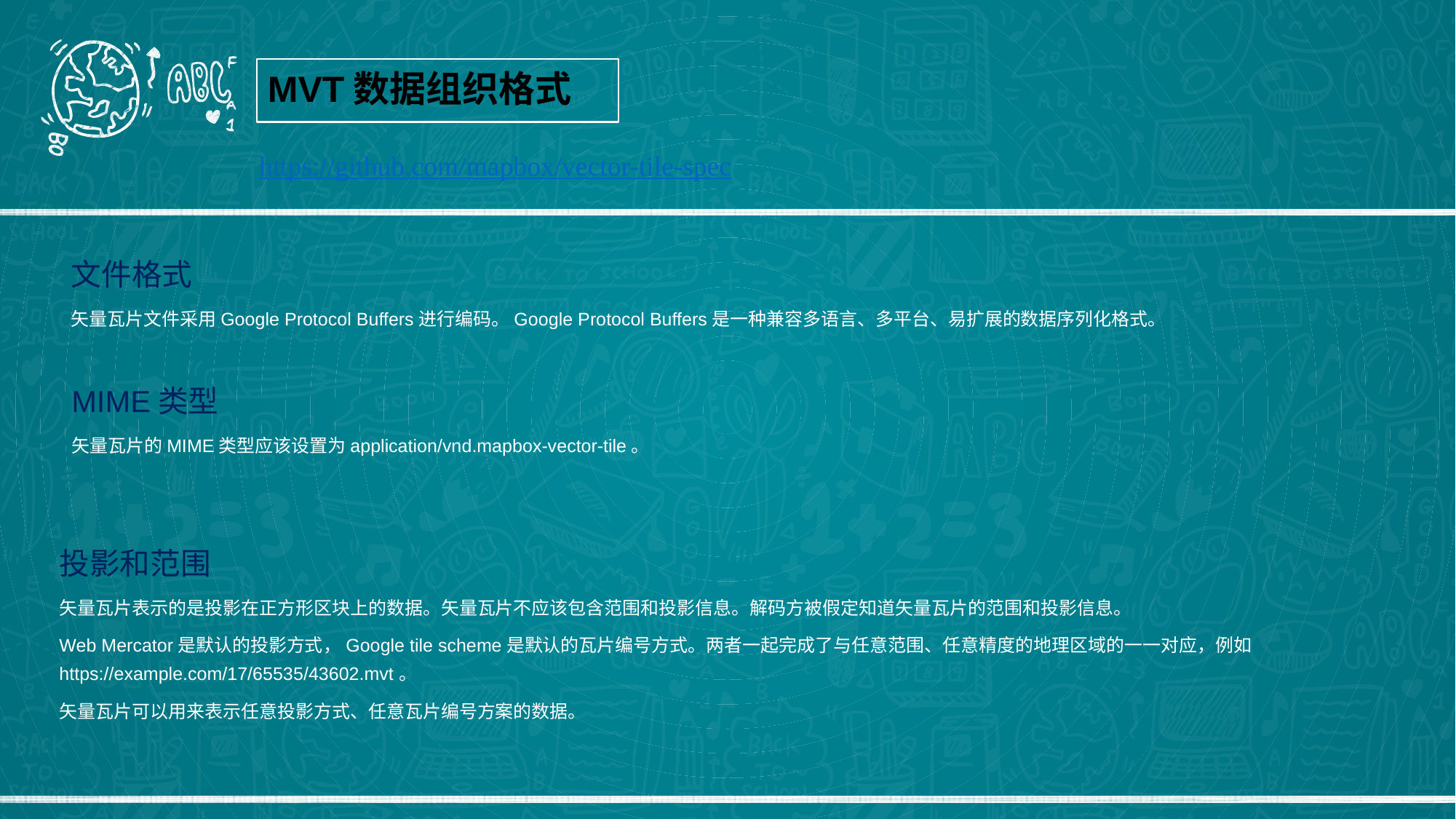

MVT数据组织格式
https://github.com/mapbox/vector-tile-spec

文件格式
矢量瓦片文件采用Google Protocol Buffers进行编码。Google Protocol Buffers是一种兼容多语言、多平台、易扩展的数据序列化格式。
MIME类型
矢量瓦片的MIME类型应该设置为application/vnd.mapbox-vector-tile。
投影和范围
矢量瓦片表示的是投影在正方形区块上的数据。矢量瓦片不应该包含范围和投影信息。解码方被假定知道矢量瓦片的范围和投影信息。
Web Mercator是默认的投影方式，Google tile scheme是默认的瓦片编号方式。两者一起完成了与任意范围、任意精度的地理区域的一一对应，例如https://example.com/17/65535/43602.mvt。
矢量瓦片可以用来表示任意投影方式、任意瓦片编号方案的数据。